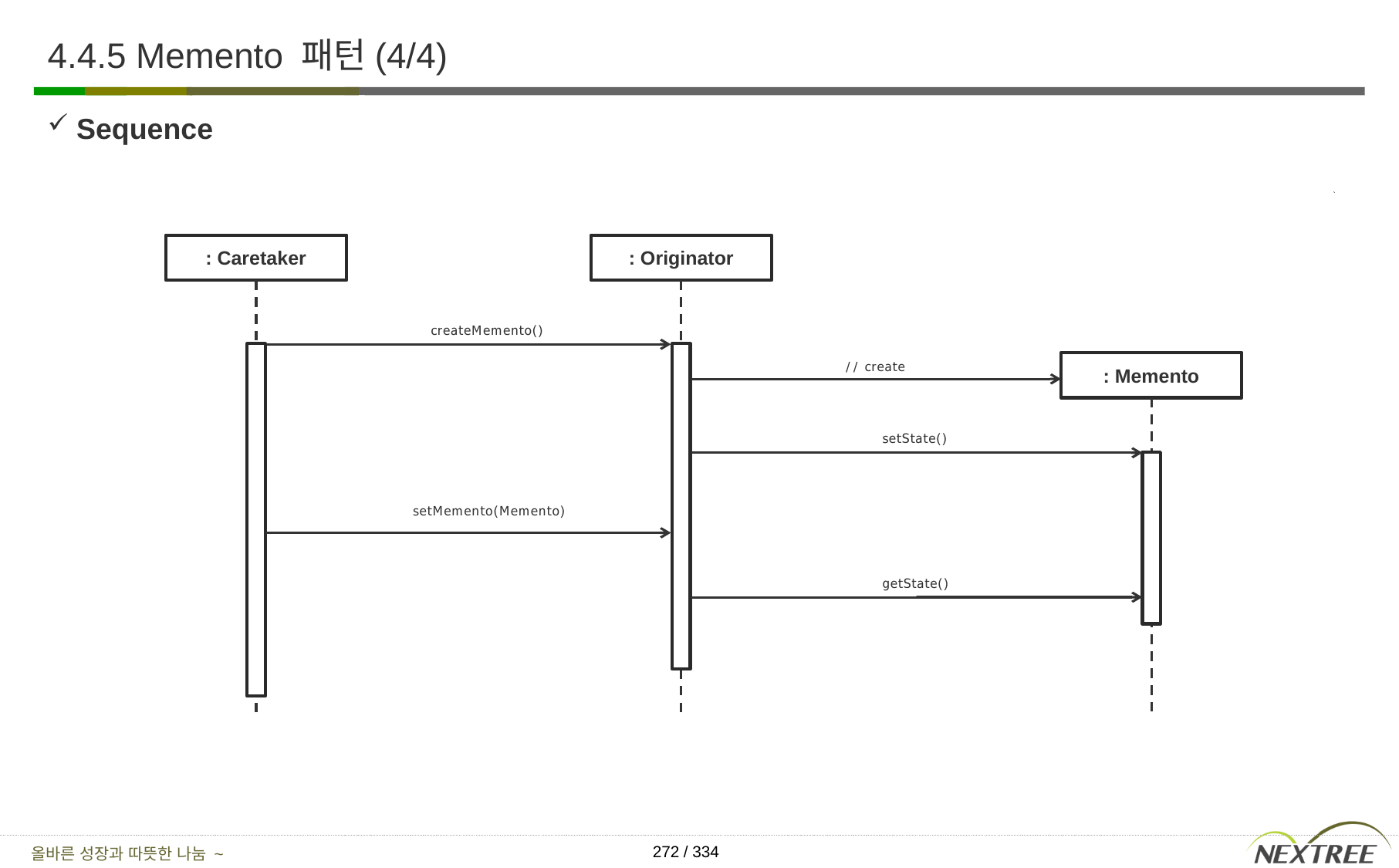

# 4.4.5 Memento 패턴(4/4)
Sequence
: Caretaker
: Originator
createMemento()

// create
: Memento

setState()

setMemento(Memento)

getState()